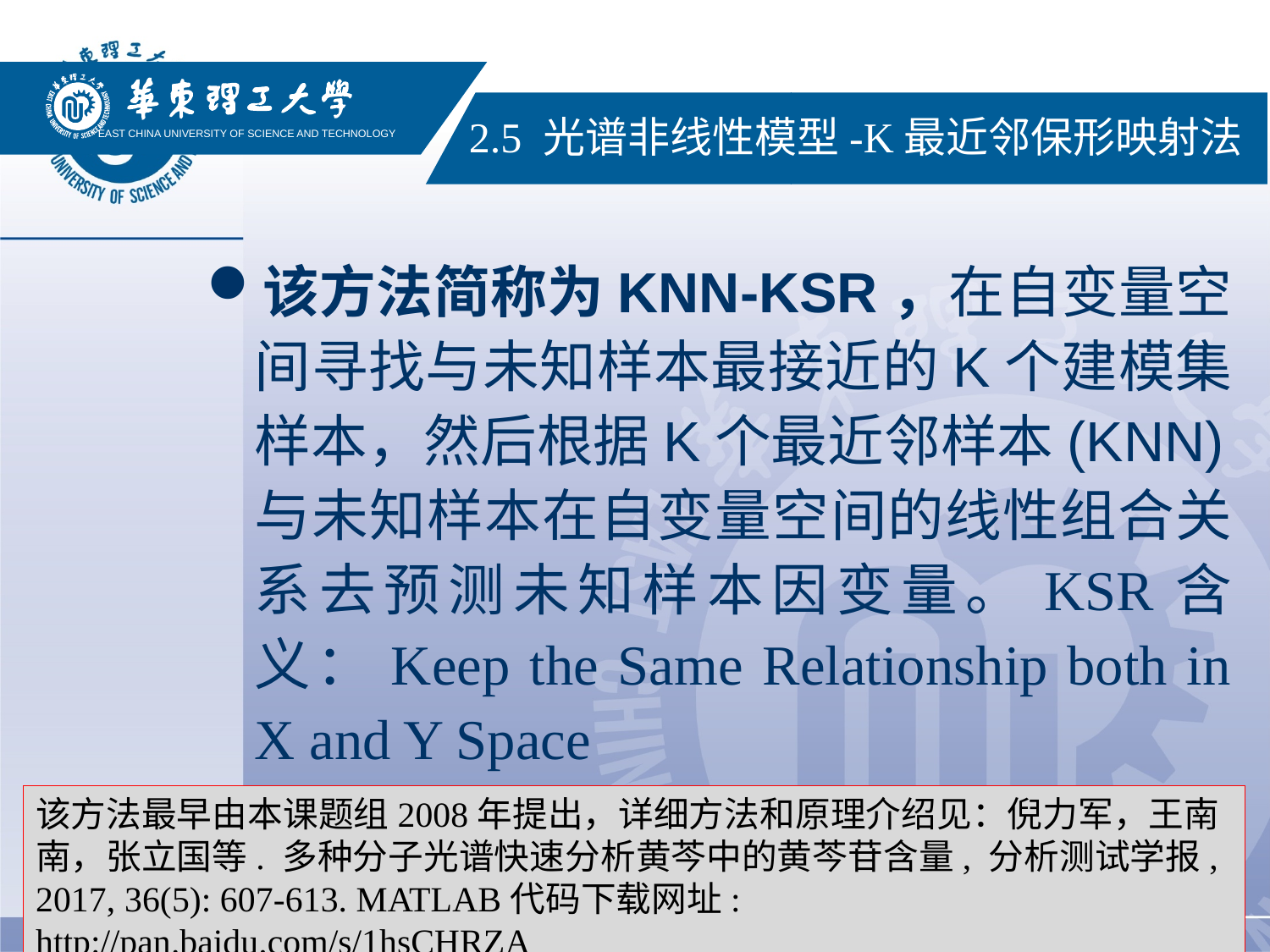

EAST CHINA UNIVERSITY OF SCIENCE AND TECHNOLOGY

2.5 光谱非线性模型-K最近邻保形映射法
该方法简称为KNN-KSR，在自变量空间寻找与未知样本最接近的K个建模集样本，然后根据K个最近邻样本(KNN)与未知样本在自变量空间的线性组合关系去预测未知样本因变量。KSR含义：Keep the Same Relationship both in X and Y Space
该方法最早由本课题组2008年提出，详细方法和原理介绍见：倪力军，王南南，张立国等. 多种分子光谱快速分析黄芩中的黄芩苷含量, 分析测试学报, 2017, 36(5): 607-613. MATLAB代码下载网址: http://pan.baidu.com/s/1hsCHRZA